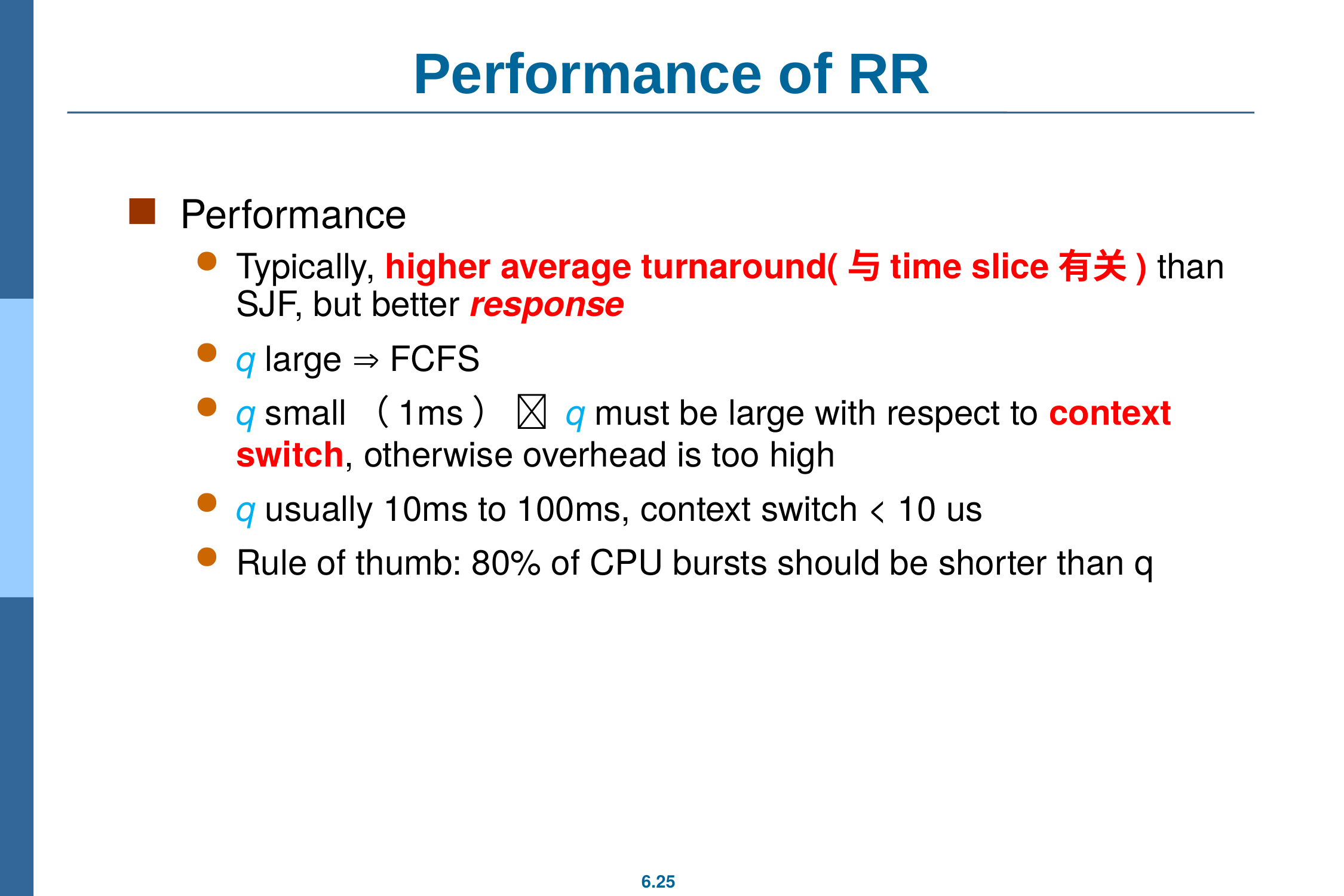

# Performance of RR
Performance
Typically, higher average turnaround(与time slice有关) than SJF, but better response
q large ⇒ FCFS
q small（1ms） ⇒ q must be large with respect to context switch, otherwise overhead is too high
q usually 10ms to 100ms, context switch < 10 us
Rule of thumb: 80% of CPU bursts should be shorter than q